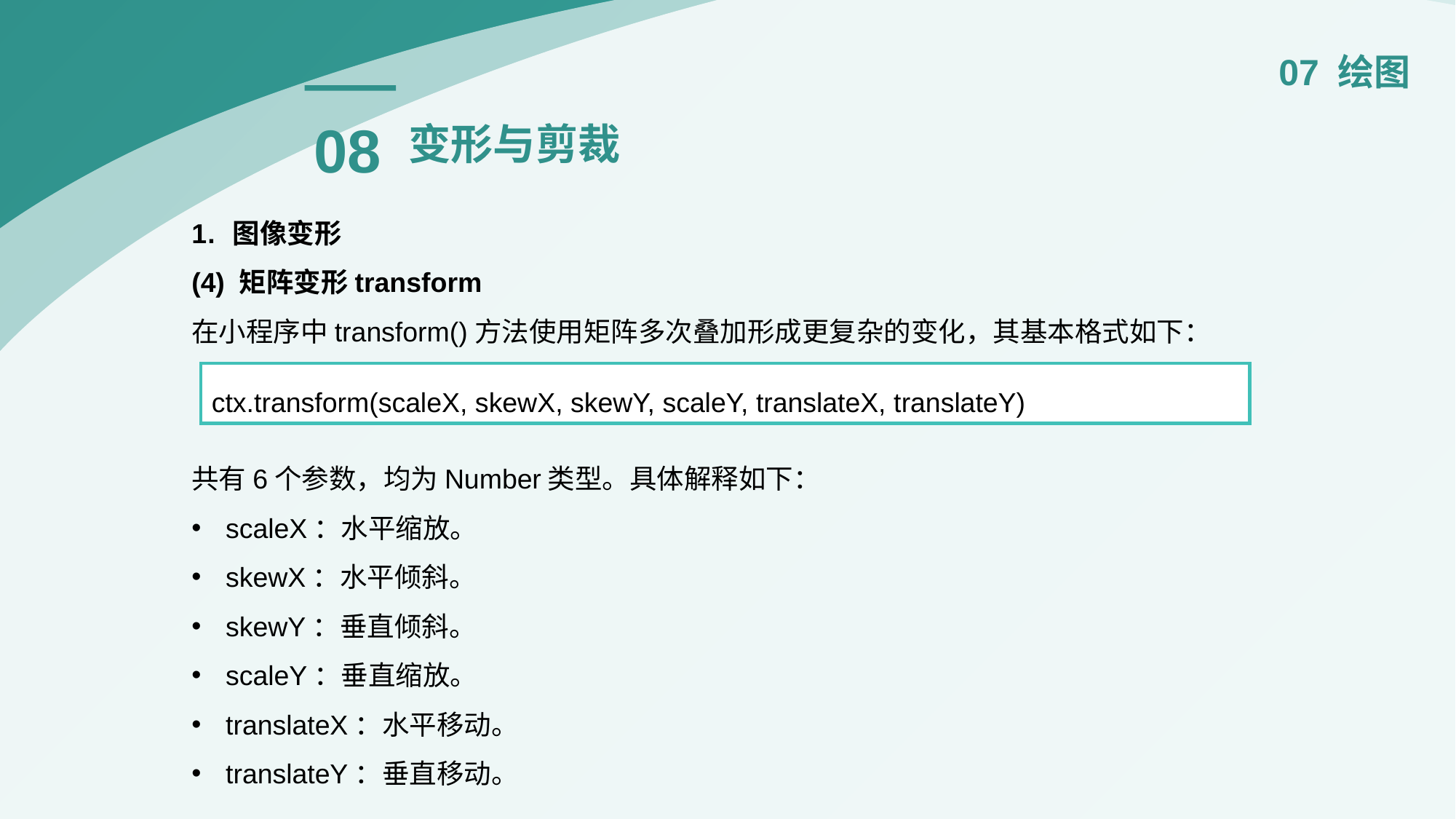

07 绘图
08

变形与剪裁
图像变形
(4) 矩阵变形transform
在小程序中transform()方法使用矩阵多次叠加形成更复杂的变化，其基本格式如下：

共有6个参数，均为Number类型。具体解释如下：
scaleX：水平缩放。
skewX：水平倾斜。
skewY：垂直倾斜。
scaleY：垂直缩放。
translateX：水平移动。
translateY：垂直移动。
ctx.transform(scaleX, skewX, skewY, scaleY, translateX, translateY)